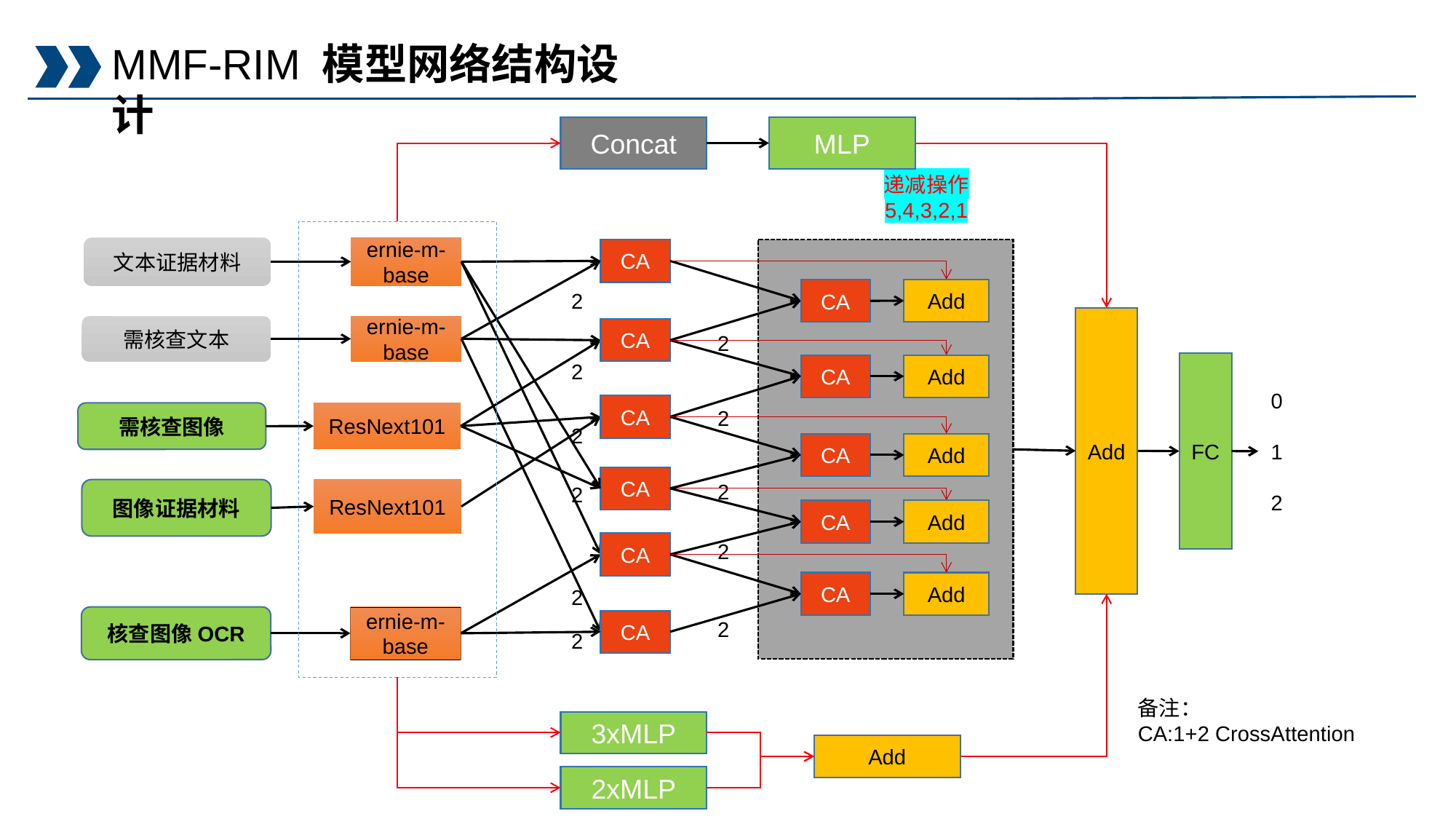

MMF-RIM 模型网络结构设计

Concat
MLP
递减操作
5,4,3,2,1

文本证据材料
ernie-m-base
CA

CA
Add
2
Add
需核查文本
ernie-m-base
CA
2
2
FC
0

1

2
CA
Add
CA
2
需核查图像
ResNext101
2
CA
Add
CA
2
2
图像证据材料
ResNext101
CA
Add
CA
2
CA
Add
2
核查图像OCR
ernie-m-base
CA
2
2
备注：
CA:1+2 CrossAttention

3xMLP
Add
2xMLP